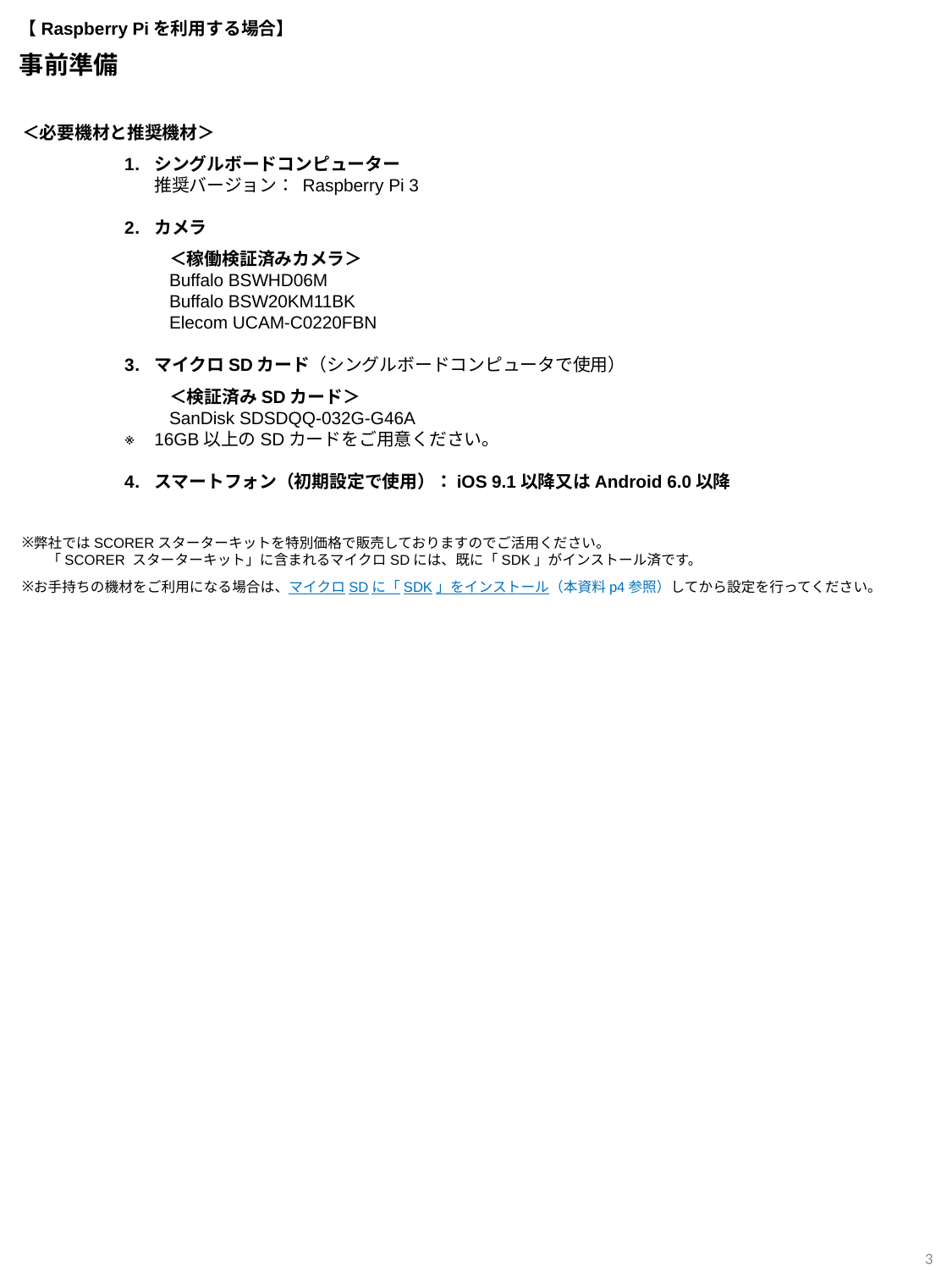

【Raspberry Piを利用する場合】
事前準備
＜必要機材と推奨機材＞
シングルボードコンピューター
推奨バージョン： Raspberry Pi 3
カメラ
＜稼働検証済みカメラ＞
Buffalo BSWHD06M
Buffalo BSW20KM11BK
Elecom UCAM-C0220FBN
マイクロSDカード（シングルボードコンピュータで使用）
＜検証済みSDカード＞
SanDisk SDSDQQ-032G-G46A
16GB以上のSDカードをご用意ください。

スマートフォン（初期設定で使用）：iOS 9.1以降又はAndroid 6.0以降

弊社ではSCORERスターターキットを特別価格で販売しておりますのでご活用ください。
「SCORER スターターキット」に含まれるマイクロSDには、既に「SDK」がインストール済です。
お手持ちの機材をご利用になる場合は、マイクロSDに「SDK」をインストール（本資料p4参照）してから設定を行ってください。
3